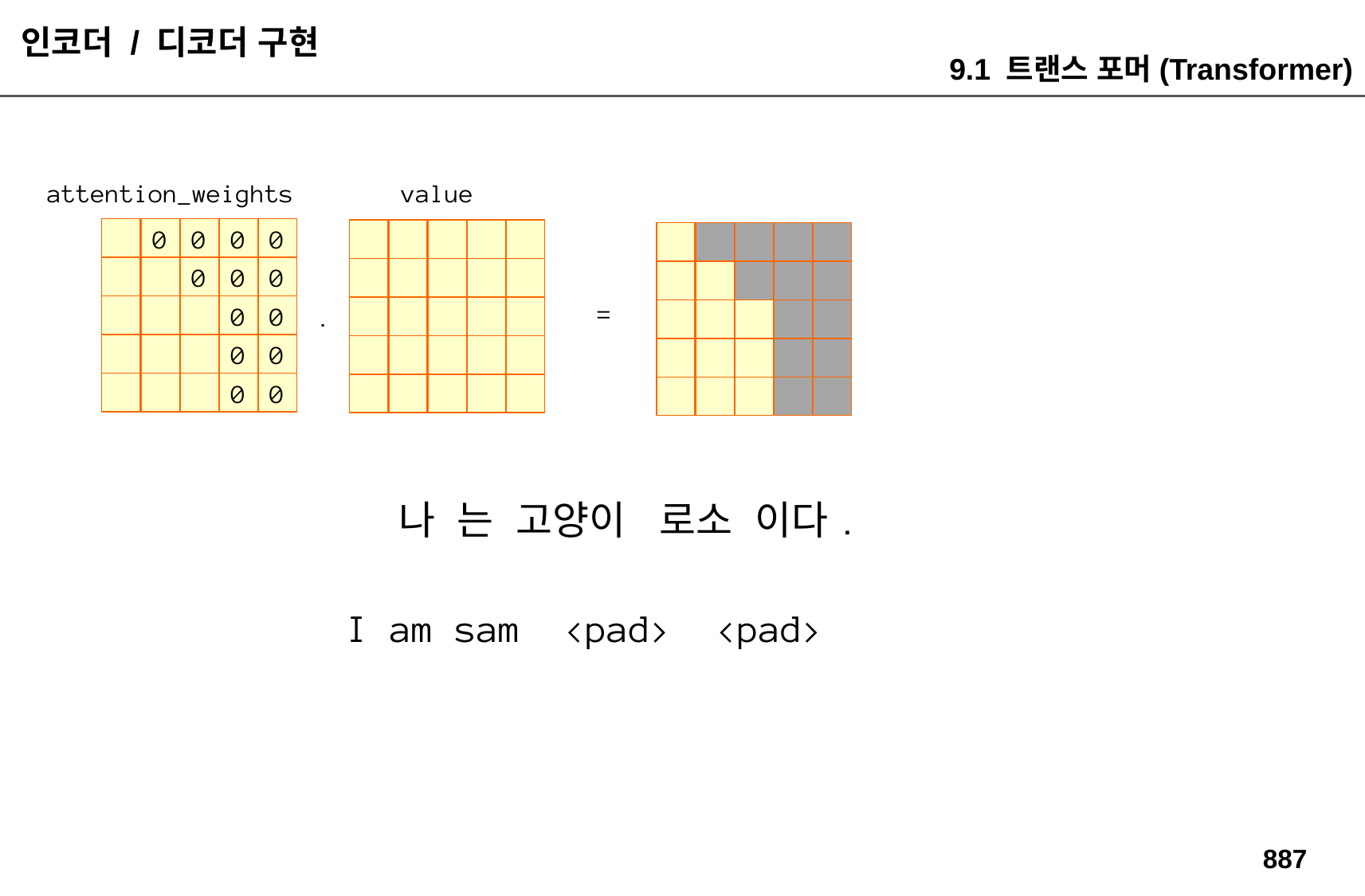

인코더 / 디코더 구현
9.1 트랜스 포머(Transformer)
attention_weights
value
0
0
0
0

0
0
0

=
.
0
0

0
0

0
0

나  는  고양이   로소  이다.
I am sam  <pad>  <pad>